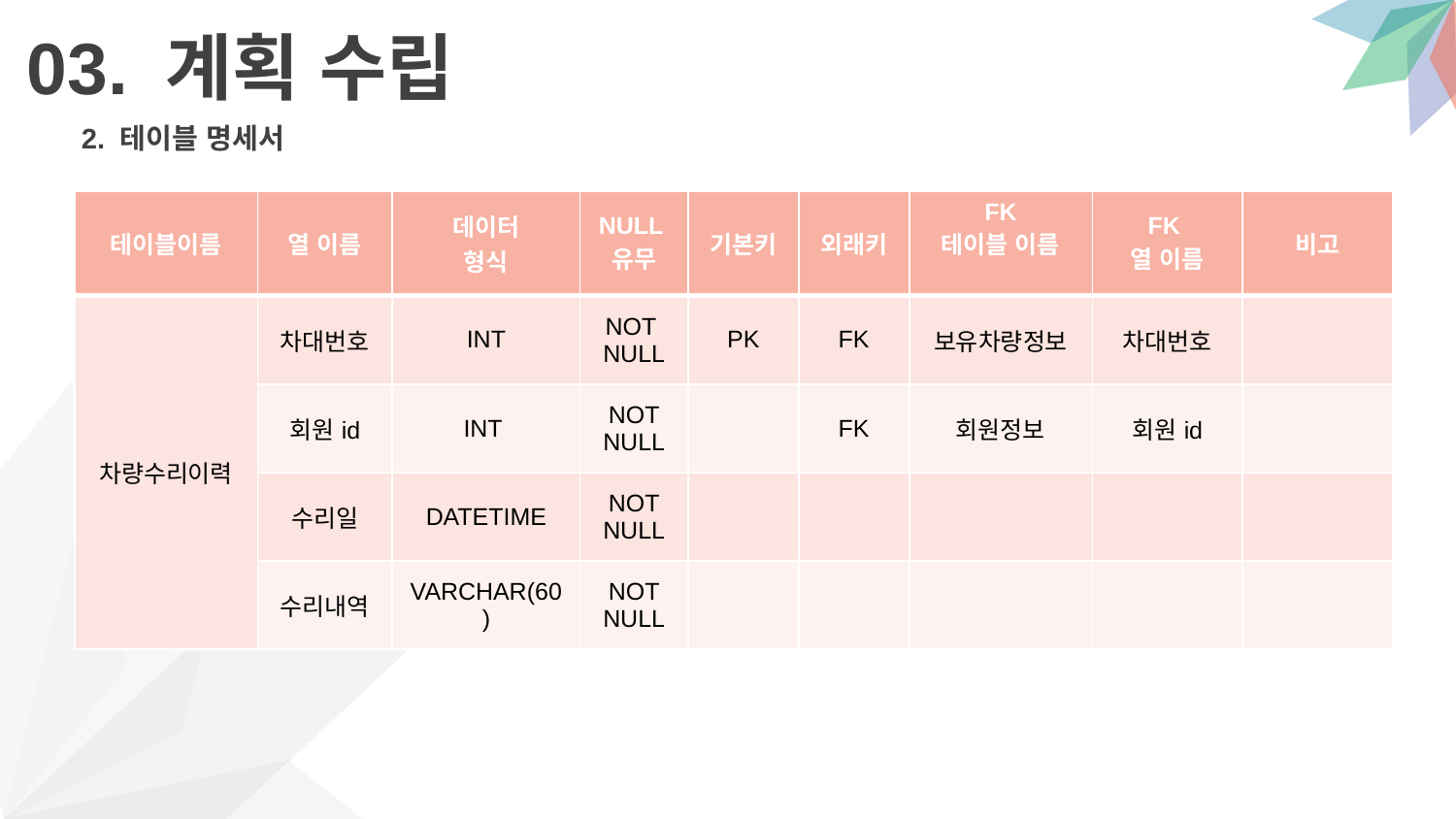

03. 계획 수립
2. 테이블 명세서
| 테이블이름 | 열 이름 | 데이터 형식 | NULL 유무 | 기본키 | 외래키 | FK 테이블 이름 | FK 열 이름 | 비고 |
| --- | --- | --- | --- | --- | --- | --- | --- | --- |
| 차량수리이력 | 차대번호 | INT | NOT NULL | PK | FK | 보유차량정보 | 차대번호 |  |
|  | 회원id | INT | NOT NULL |  | FK | 회원정보 | 회원id |  |
|  | 수리일 | DATETIME | NOT NULL |  |  |  |  |  |
|  | 수리내역 | VARCHAR(60) | NOT NULL |  |  |  |  |  |